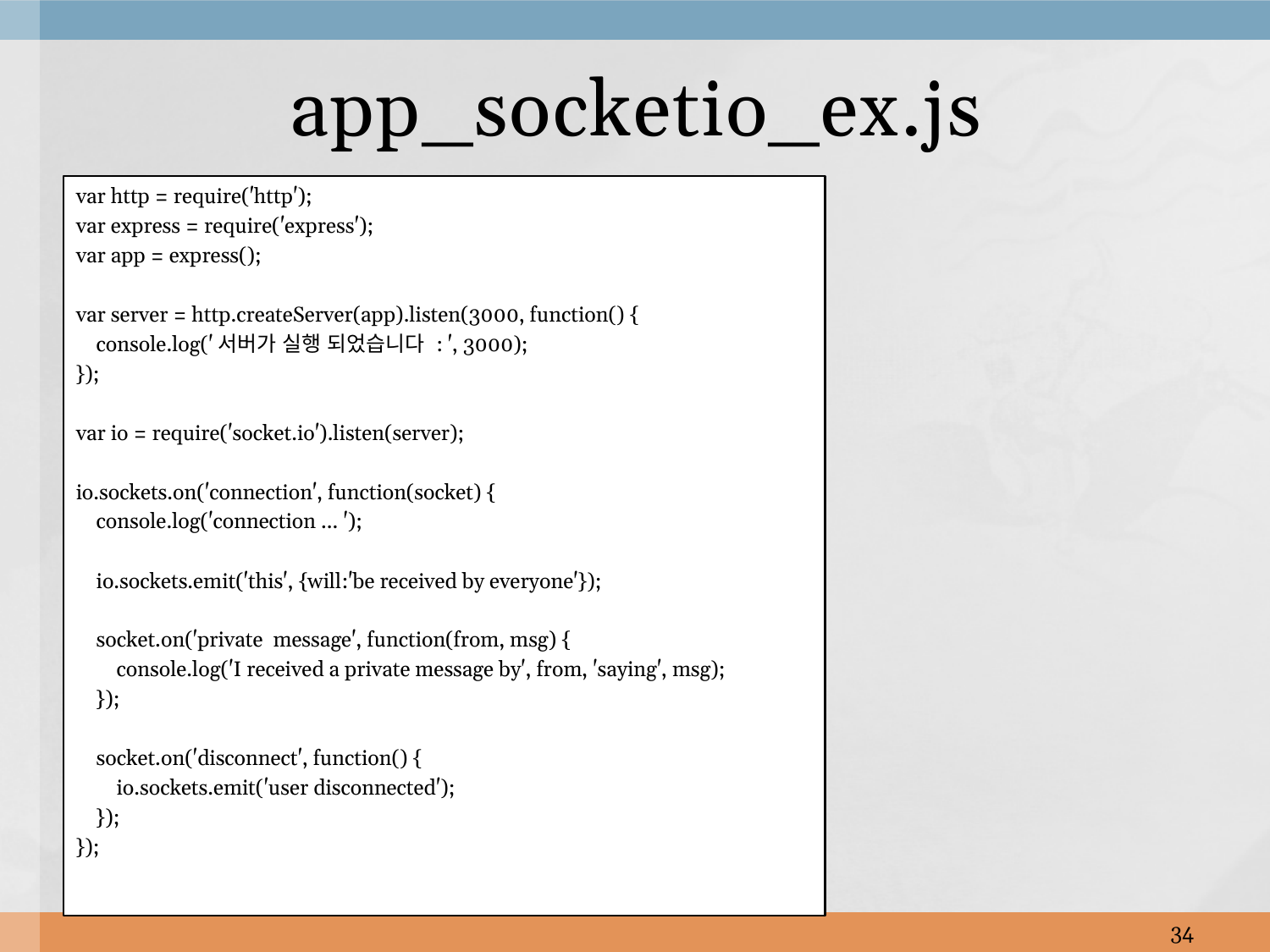

# app_socketio_ex.js
var http = require('http');
var express = require('express');
var app = express();

var server = http.createServer(app).listen(3000, function() {
    console.log('서버가 실행 되었습니다 : ', 3000);
});

var io = require('socket.io').listen(server);

io.sockets.on('connection', function(socket) {
    console.log('connection ... ');

    io.sockets.emit('this', {will:'be received by everyone'});

    socket.on('private  message', function(from, msg) {
        console.log('I received a private message by', from, 'saying', msg);
    });

    socket.on('disconnect', function() {
        io.sockets.emit('user disconnected');
    });
});
34